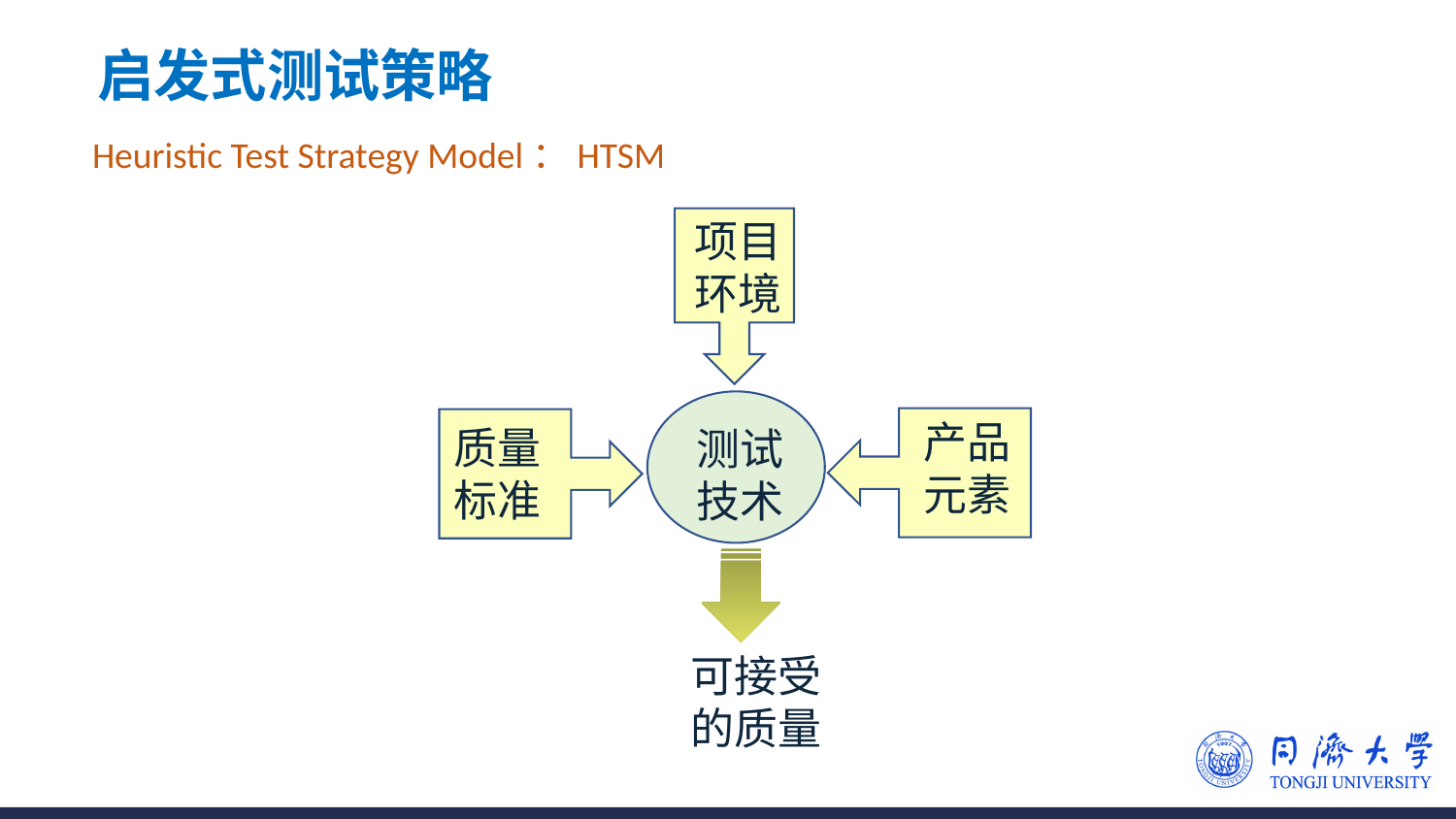

20
# 启发式测试策略
Heuristic Test Strategy Model：HTSM
项目环境

产品元素

质量标准
测试技术

可接受的质量